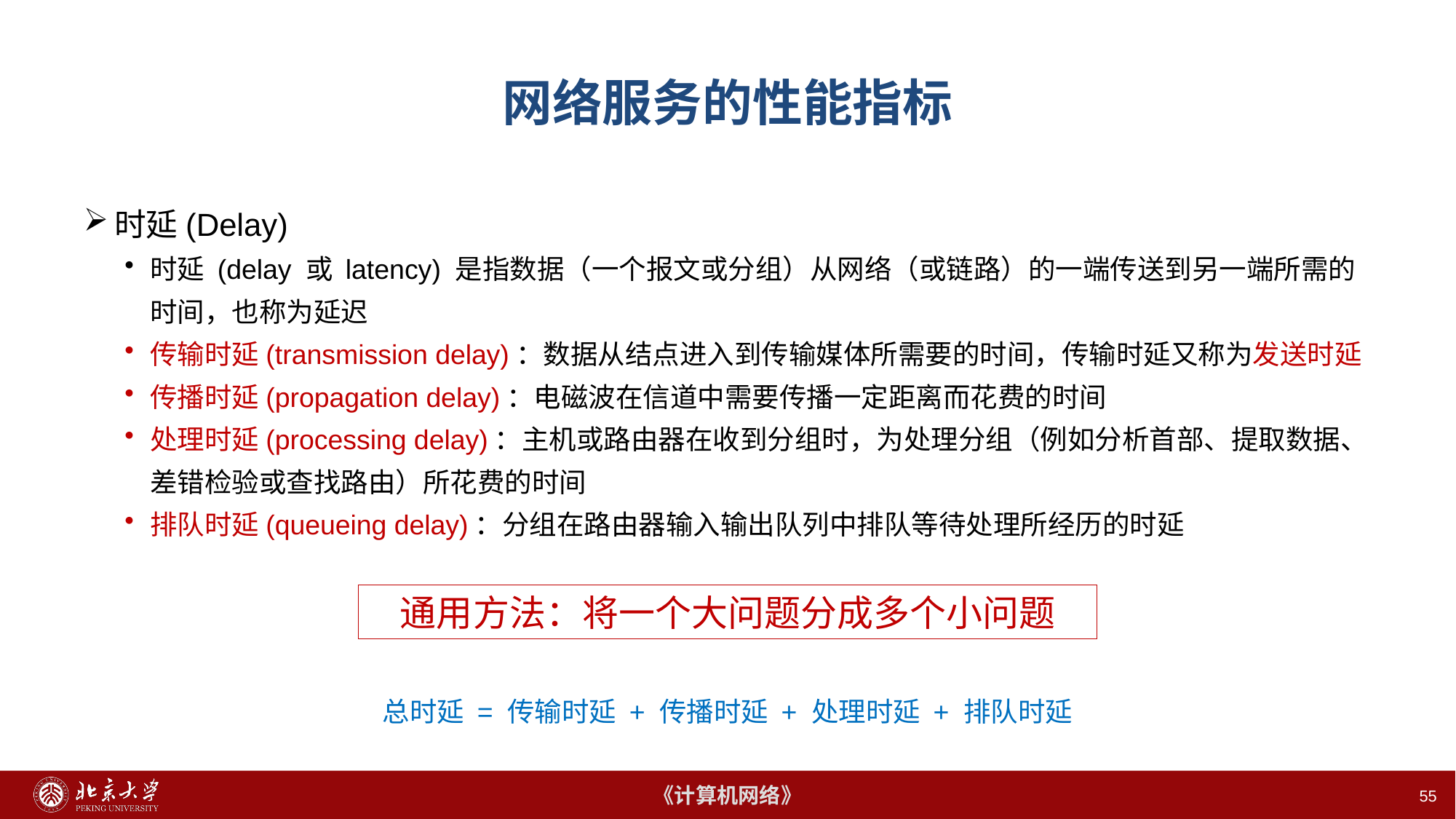

55
# 网络服务的性能指标
时延(Delay)
时延 (delay 或 latency) 是指数据（一个报文或分组）从网络（或链路）的一端传送到另一端所需的时间，也称为延迟
传输时延(transmission delay)：数据从结点进入到传输媒体所需要的时间，传输时延又称为发送时延
传播时延(propagation delay)：电磁波在信道中需要传播一定距离而花费的时间
处理时延(processing delay)：主机或路由器在收到分组时，为处理分组（例如分析首部、提取数据、差错检验或查找路由）所花费的时间
排队时延(queueing delay)：分组在路由器输入输出队列中排队等待处理所经历的时延

通用方法：将一个大问题分成多个小问题
总时延 = 传输时延 + 传播时延 + 处理时延 + 排队时延